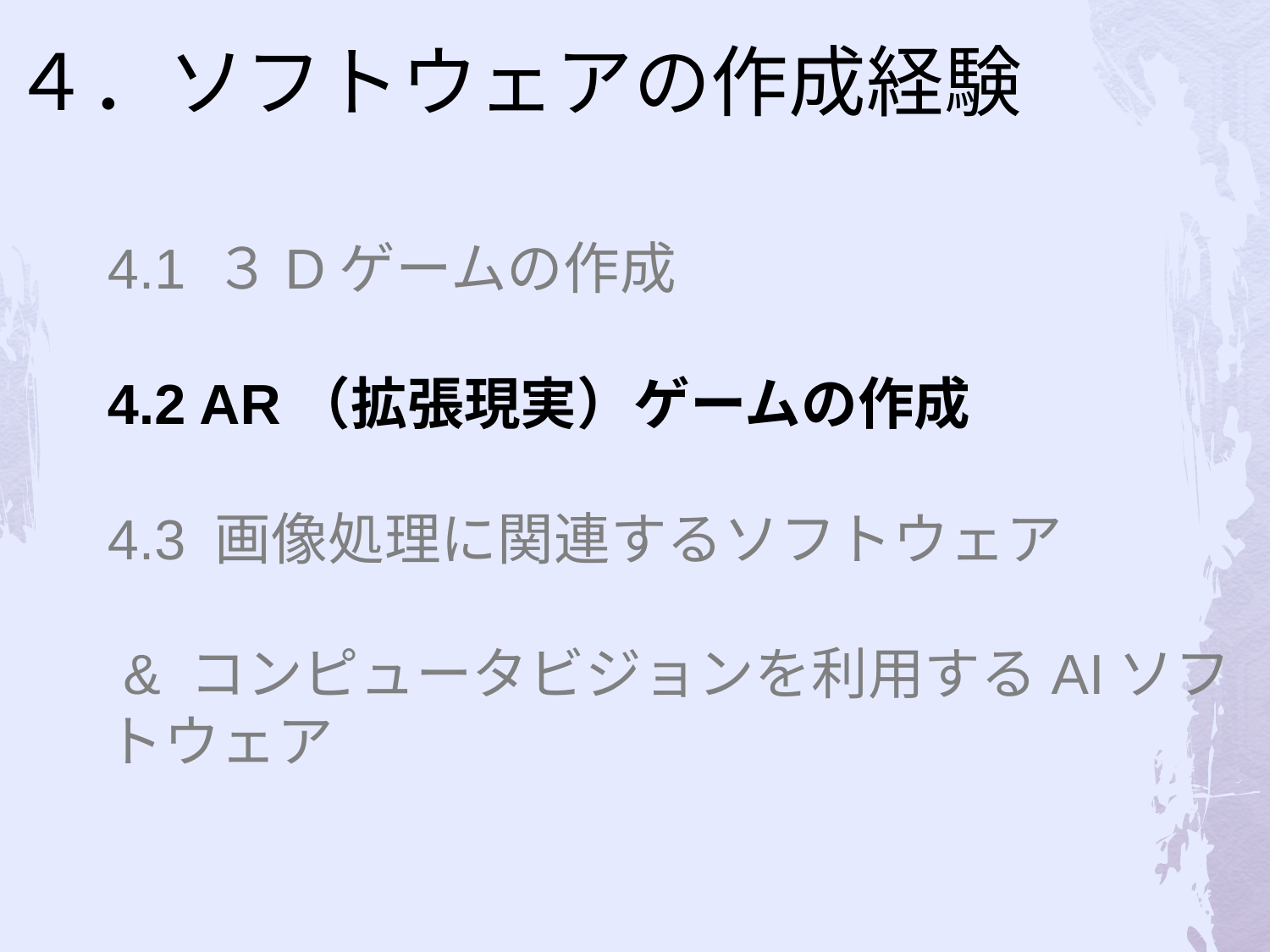

# ４．ソフトウェアの作成経験

4.1 ３Dゲームの作成

4.2 AR（拡張現実）ゲームの作成

4.3 画像処理に関連するソフトウェア

 & コンピュータビジョンを利用するAIソフトウェア